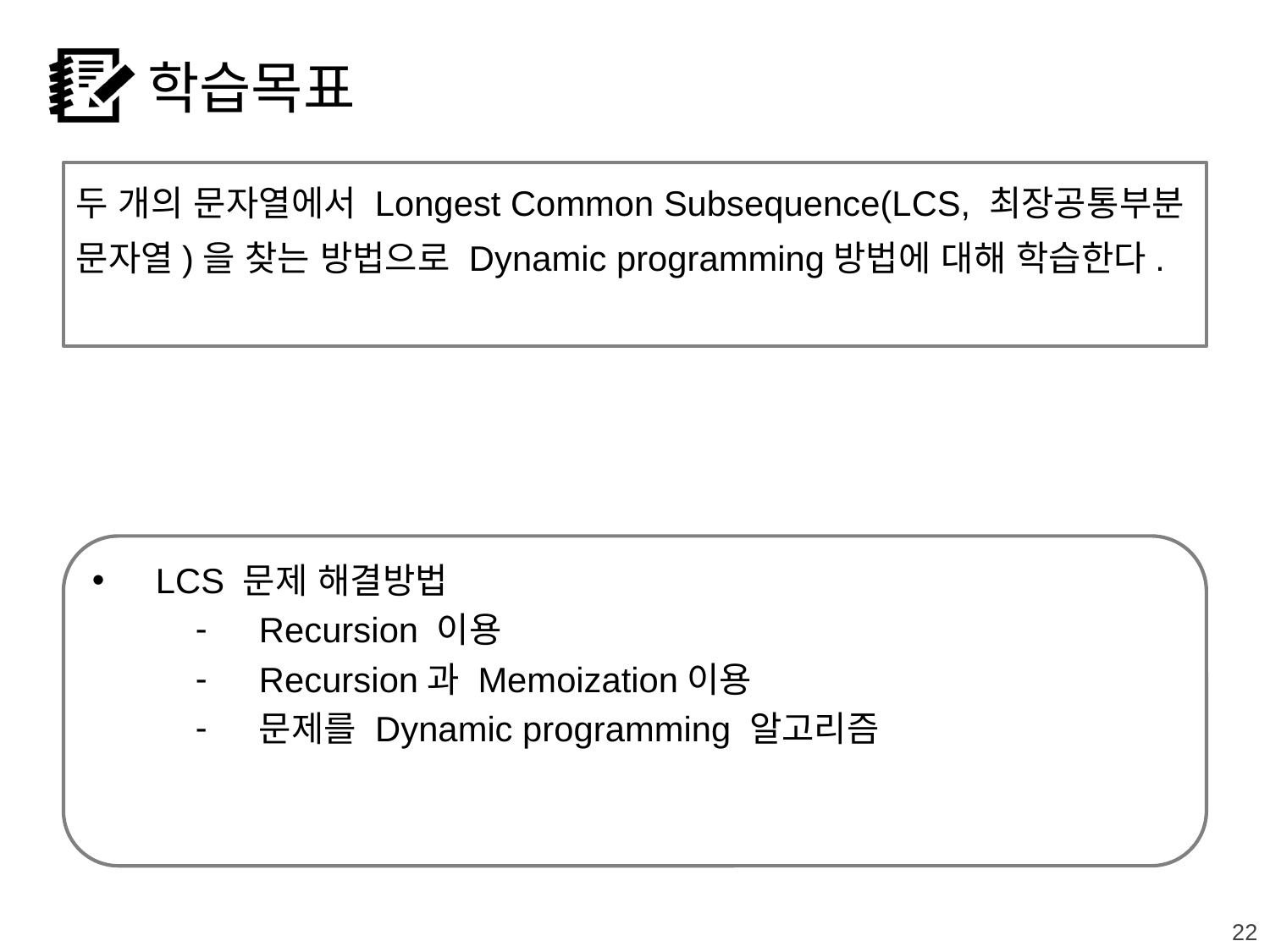

# 학습목표
두 개의 문자열에서 Longest Common Subsequence(LCS, 최장공통부분 문자열)을 찾는 방법으로 Dynamic programming방법에 대해 학습한다.
LCS 문제 해결방법
Recursion 이용
Recursion과 Memoization이용
문제를 Dynamic programming 알고리즘
22